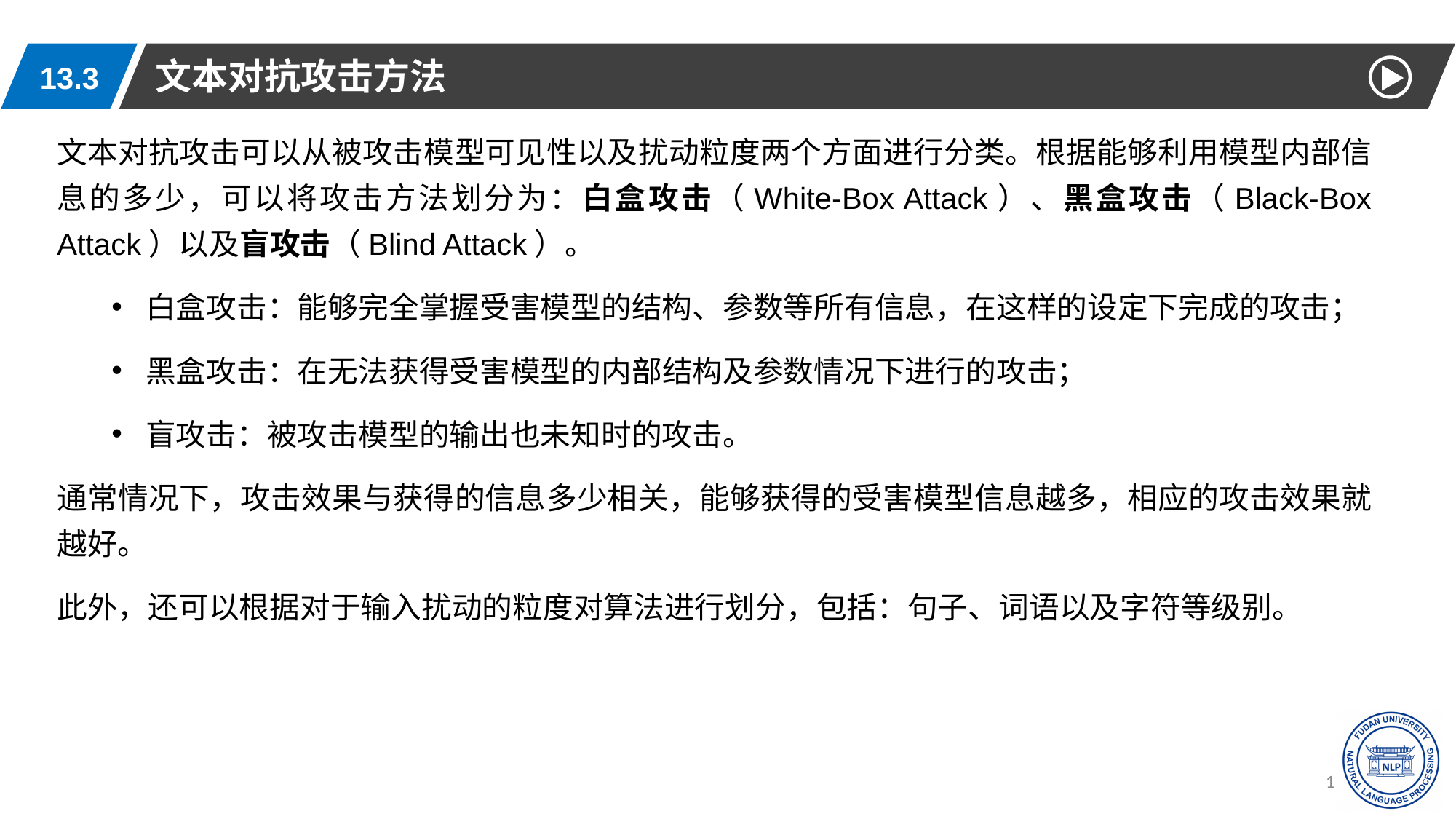

文本对抗攻击方法
13.3

文本对抗攻击可以从被攻击模型可见性以及扰动粒度两个方面进行分类。根据能够利用模型内部信息的多少，可以将攻击方法划分为：白盒攻击（White-Box Attack）、黑盒攻击（Black-Box Attack）以及盲攻击（Blind Attack）。
白盒攻击：能够完全掌握受害模型的结构、参数等所有信息，在这样的设定下完成的攻击；
黑盒攻击：在无法获得受害模型的内部结构及参数情况下进行的攻击；
盲攻击：被攻击模型的输出也未知时的攻击。
通常情况下，攻击效果与获得的信息多少相关，能够获得的受害模型信息越多，相应的攻击效果就越好。
此外，还可以根据对于输入扰动的粒度对算法进行划分，包括：句子、词语以及字符等级别。
18